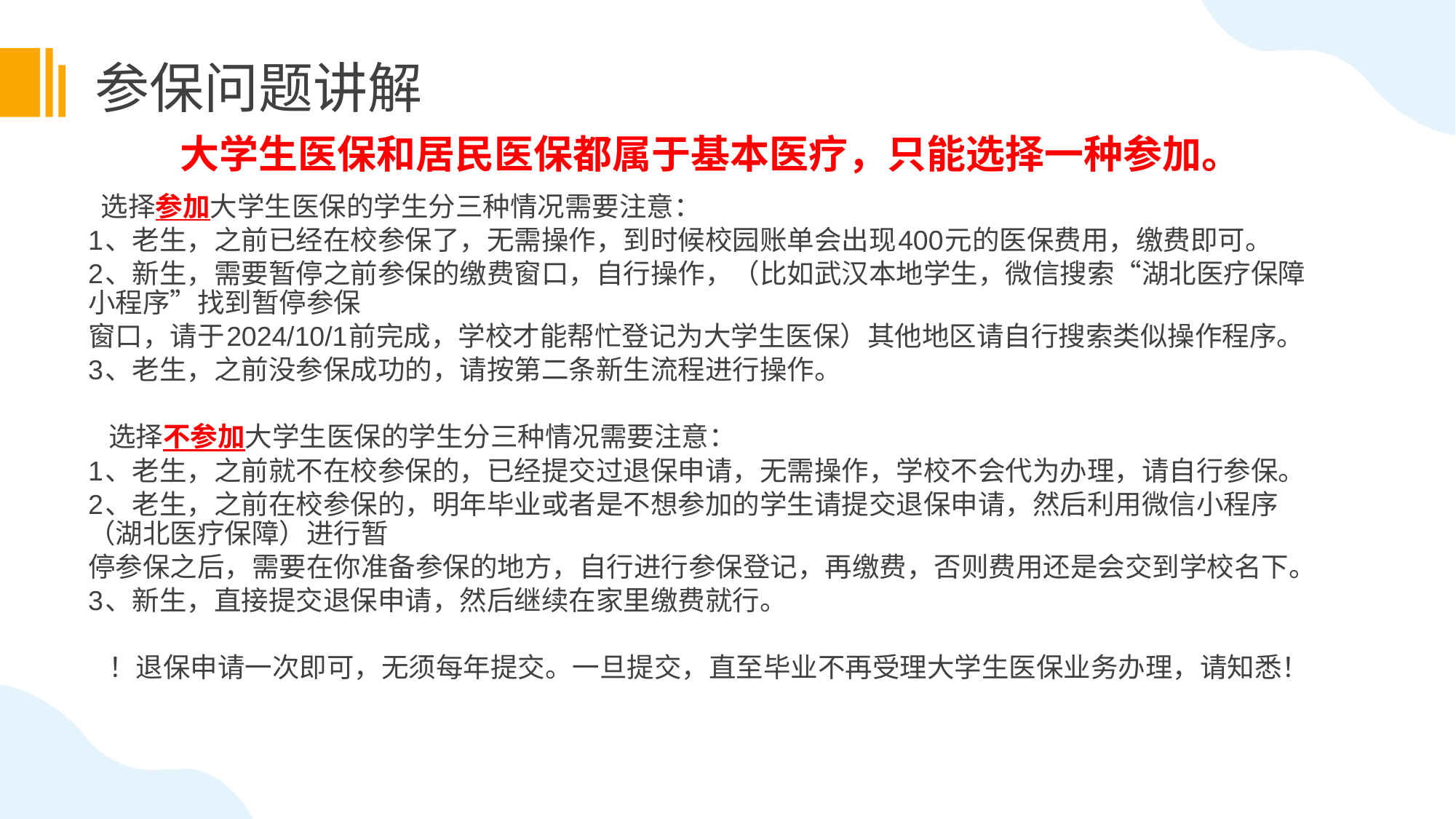

参保问题讲解
 大学生医保和居民医保都属于基本医疗，只能选择一种参加。

   选择参加大学生医保的学生分三种情况需要注意：
1、老生，之前已经在校参保了，无需操作，到时候校园账单会出现400元的医保费用，缴费即可。
2、新生，需要暂停之前参保的缴费窗口，自行操作，（比如武汉本地学生，微信搜索“湖北医疗保障小程序”找到暂停参保
窗口，请于2024/10/1前完成，学校才能帮忙登记为大学生医保）其他地区请自行搜索类似操作程序。
3、老生，之前没参保成功的，请按第二条新生流程进行操作。

   选择不参加大学生医保的学生分三种情况需要注意：
1、老生，之前就不在校参保的，已经提交过退保申请，无需操作，学校不会代为办理，请自行参保。
2、老生，之前在校参保的，明年毕业或者是不想参加的学生请提交退保申请，然后利用微信小程序（湖北医疗保障）进行暂
停参保之后，需要在你准备参保的地方，自行进行参保登记，再缴费，否则费用还是会交到学校名下。
3、新生，直接提交退保申请，然后继续在家里缴费就行。

   ！退保申请一次即可，无须每年提交。一旦提交，直至毕业不再受理大学生医保业务办理，请知悉！